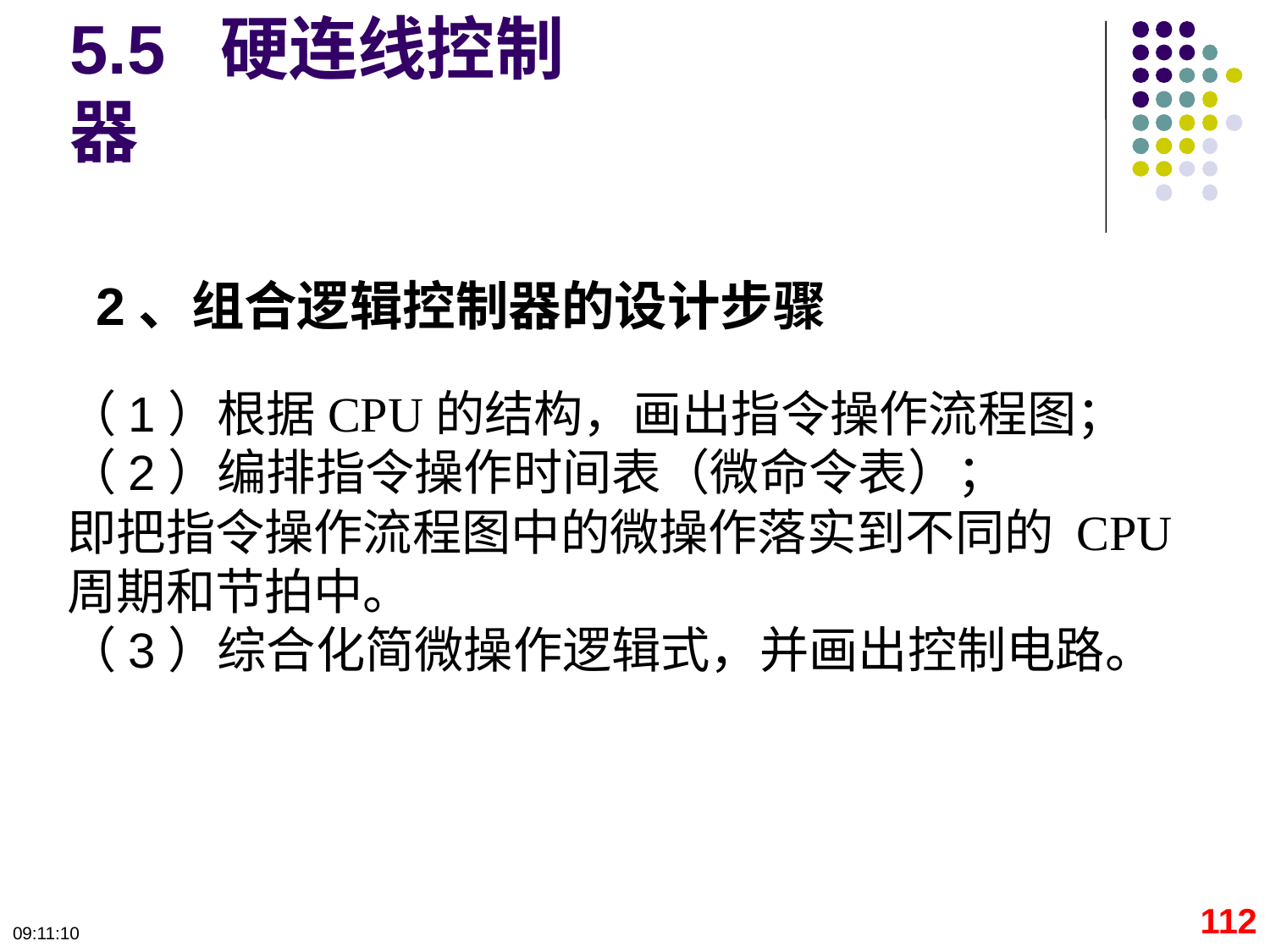

# 5.5  硬连线控制器
2、组合逻辑控制器的设计步骤
（1）根据CPU的结构，画出指令操作流程图；
（2）编排指令操作时间表（微命令表）；
即把指令操作流程图中的微操作落实到不同的 CPU周期和节拍中。
（3）综合化简微操作逻辑式，并画出控制电路。
112
09:11:10